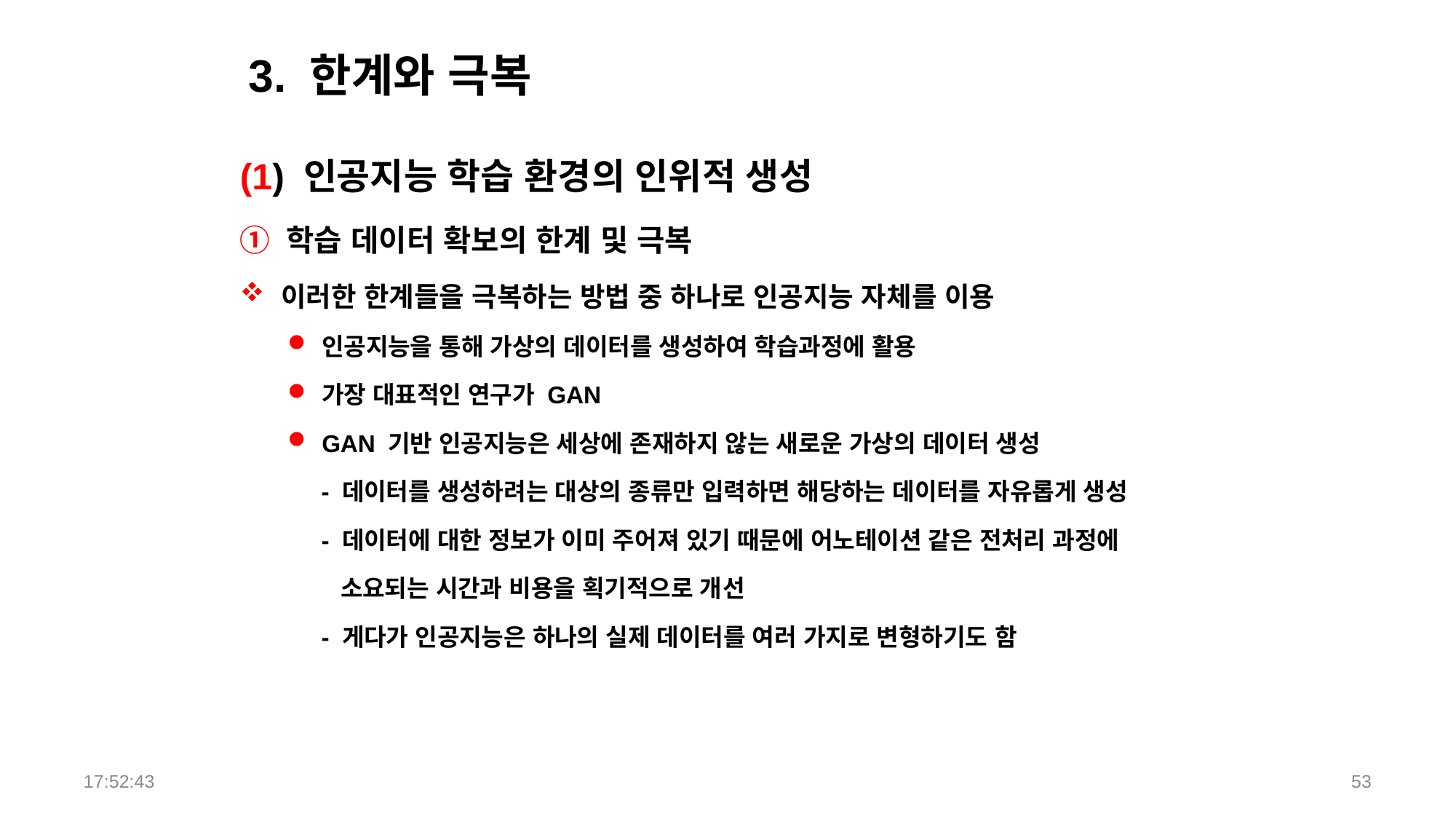

# 3. 한계와 극복
(1) 인공지능 학습 환경의 인위적 생성
① 학습 데이터 확보의 한계 및 극복
이러한 한계들을 극복하는 방법 중 하나로 인공지능 자체를 이용
인공지능을 통해 가상의 데이터를 생성하여 학습과정에 활용
가장 대표적인 연구가 GAN
GAN 기반 인공지능은 세상에 존재하지 않는 새로운 가상의 데이터 생성
     - 데이터를 생성하려는 대상의 종류만 입력하면 해당하는 데이터를 자유롭게 생성
     - 데이터에 대한 정보가 이미 주어져 있기 때문에 어노테이션 같은 전처리 과정에
       소요되는 시간과 비용을 획기적으로 개선
     - 게다가 인공지능은 하나의 실제 데이터를 여러 가지로 변형하기도 함
17:52:43
53